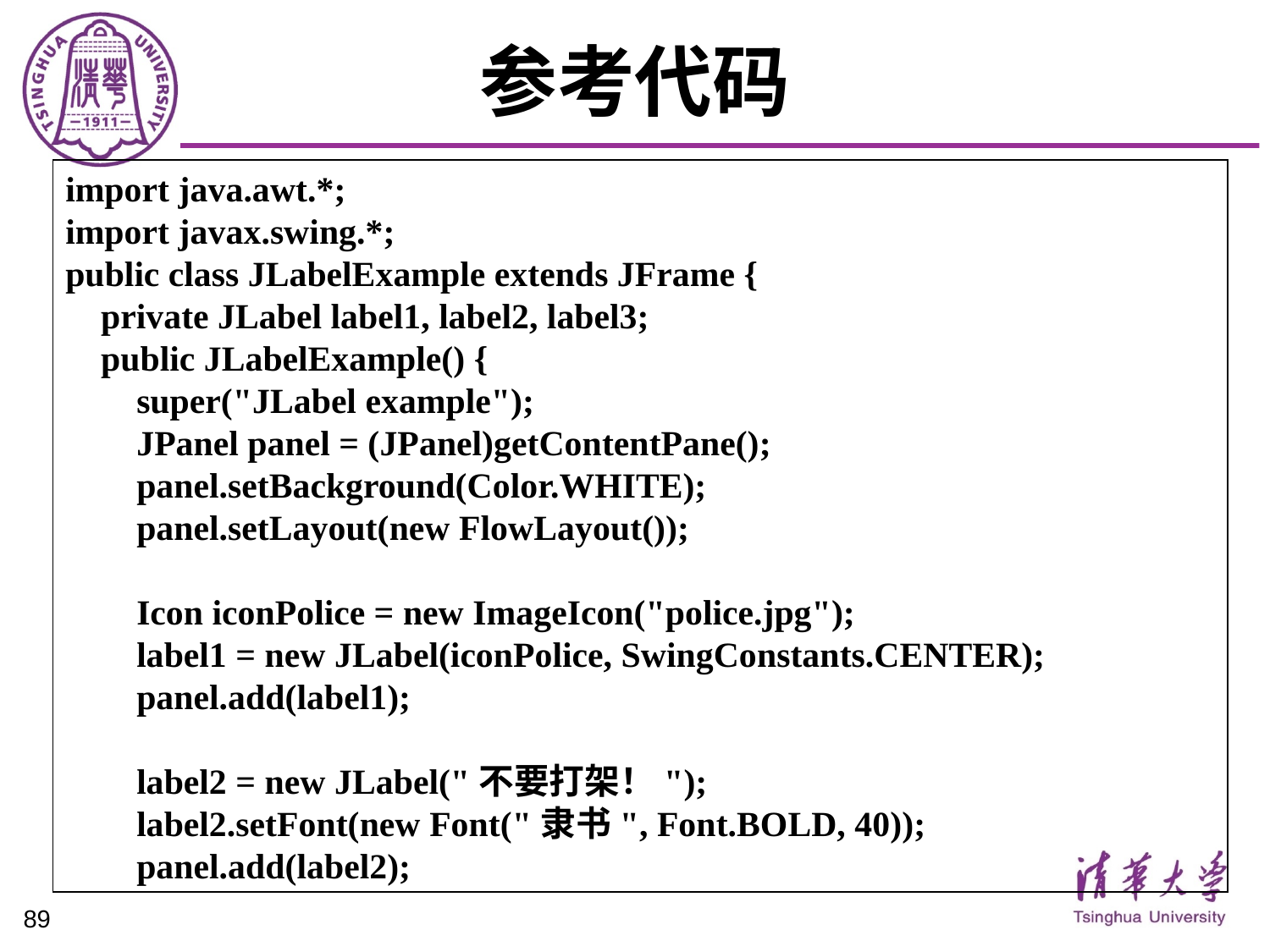

# 参考代码
import java.awt.*;
import javax.swing.*;
public class JLabelExample extends JFrame {
    private JLabel label1, label2, label3;
    public JLabelExample() {
        super("JLabel example");
        JPanel panel = (JPanel)getContentPane();
        panel.setBackground(Color.WHITE);
        panel.setLayout(new FlowLayout());

        Icon iconPolice = new ImageIcon("police.jpg");
        label1 = new JLabel(iconPolice, SwingConstants.CENTER);
        panel.add(label1);

        label2 = new JLabel("不要打架！");
        label2.setFont(new Font("隶书", Font.BOLD, 40));
        panel.add(label2);
89